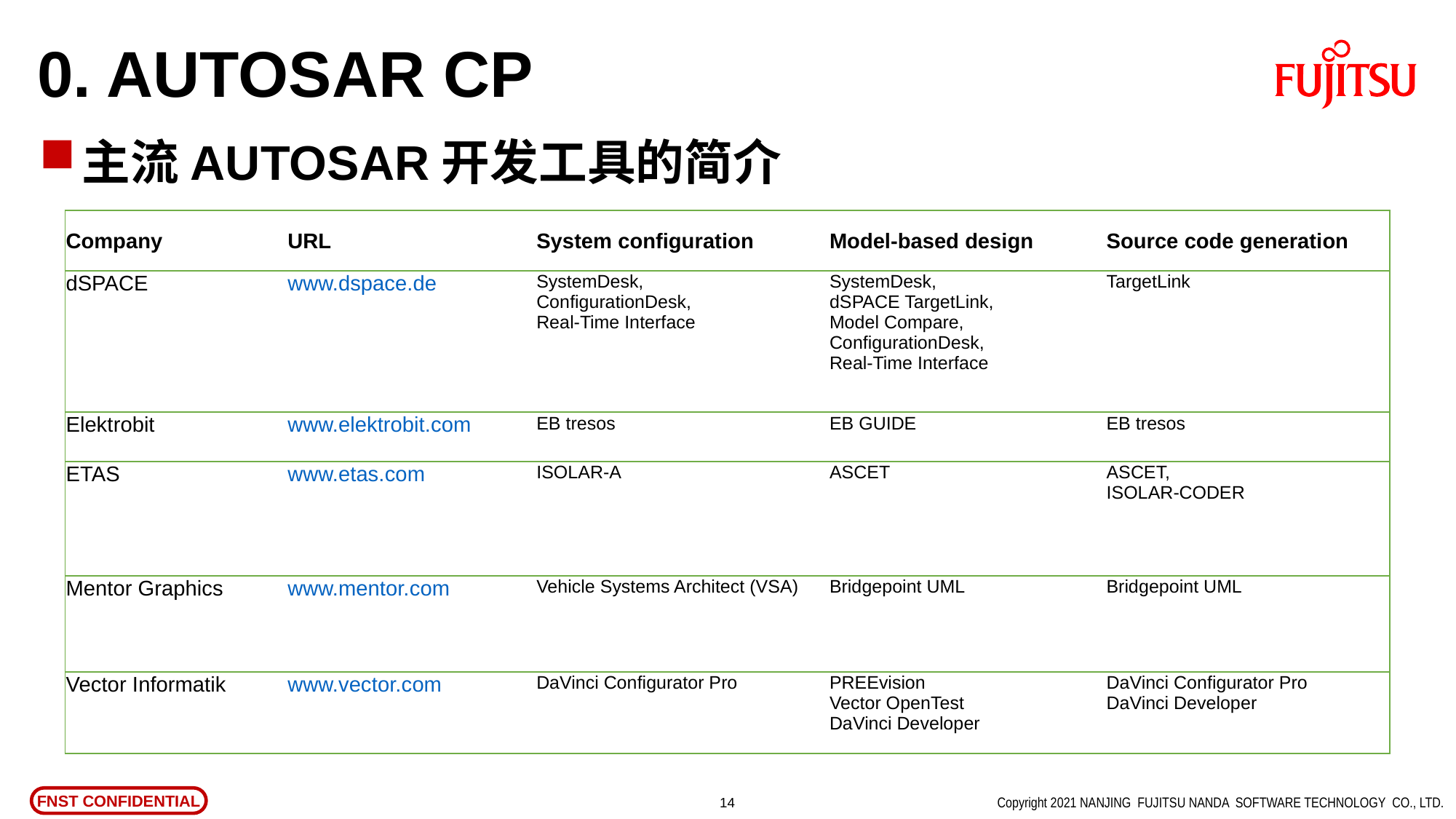

# 0. AUTOSAR CP
主流AUTOSAR开发工具的简介
| Company | URL | System configuration | Model-based design | Source code generation |
| --- | --- | --- | --- | --- |
| dSPACE | www.dspace.de | SystemDesk, ConfigurationDesk, Real-Time Interface | SystemDesk, dSPACE TargetLink, Model Compare, ConfigurationDesk, Real-Time Interface | TargetLink |
| Elektrobit | www.elektrobit.com | EB tresos | EB GUIDE | EB tresos |
| ETAS | www.etas.com | ISOLAR-A | ASCET | ASCET, ISOLAR-CODER |
| Mentor Graphics | www.mentor.com | Vehicle Systems Architect (VSA) | Bridgepoint UML | Bridgepoint UML |
| Vector Informatik | www.vector.com | DaVinci Configurator Pro | PREEvision Vector OpenTest DaVinci Developer | DaVinci Configurator Pro DaVinci Developer |
Copyright 2021 NANJING  FUJITSU NANDA  SOFTWARE TECHNOLOGY  CO., LTD.
14